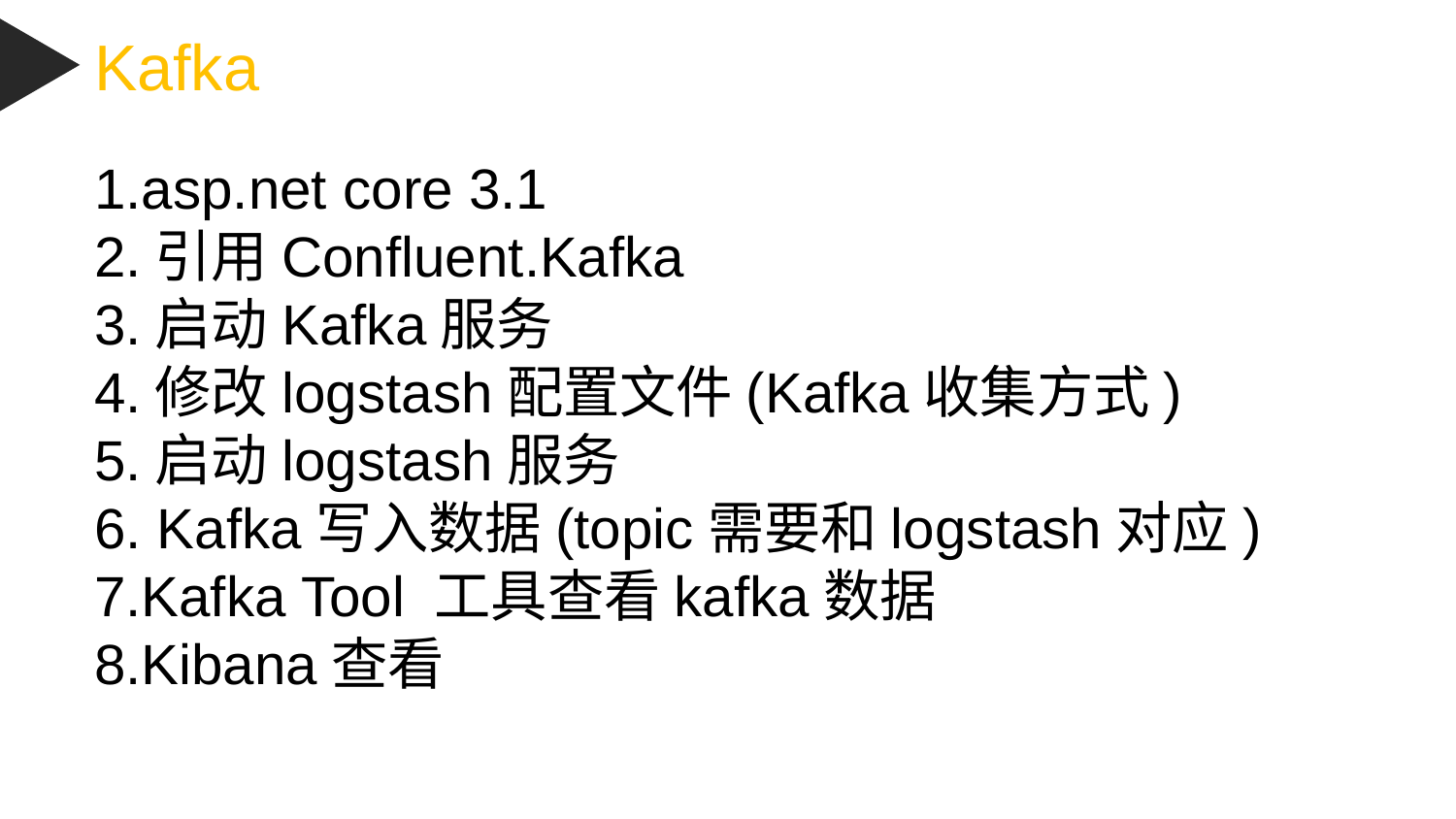

Kafka

1.asp.net core 3.1
2.引用Confluent.Kafka
3.启动Kafka服务
4.修改logstash配置文件(Kafka收集方式)
5.启动logstash服务
6. Kafka写入数据(topic需要和logstash对应)
7.Kafka Tool 工具查看kafka数据
8.Kibana查看